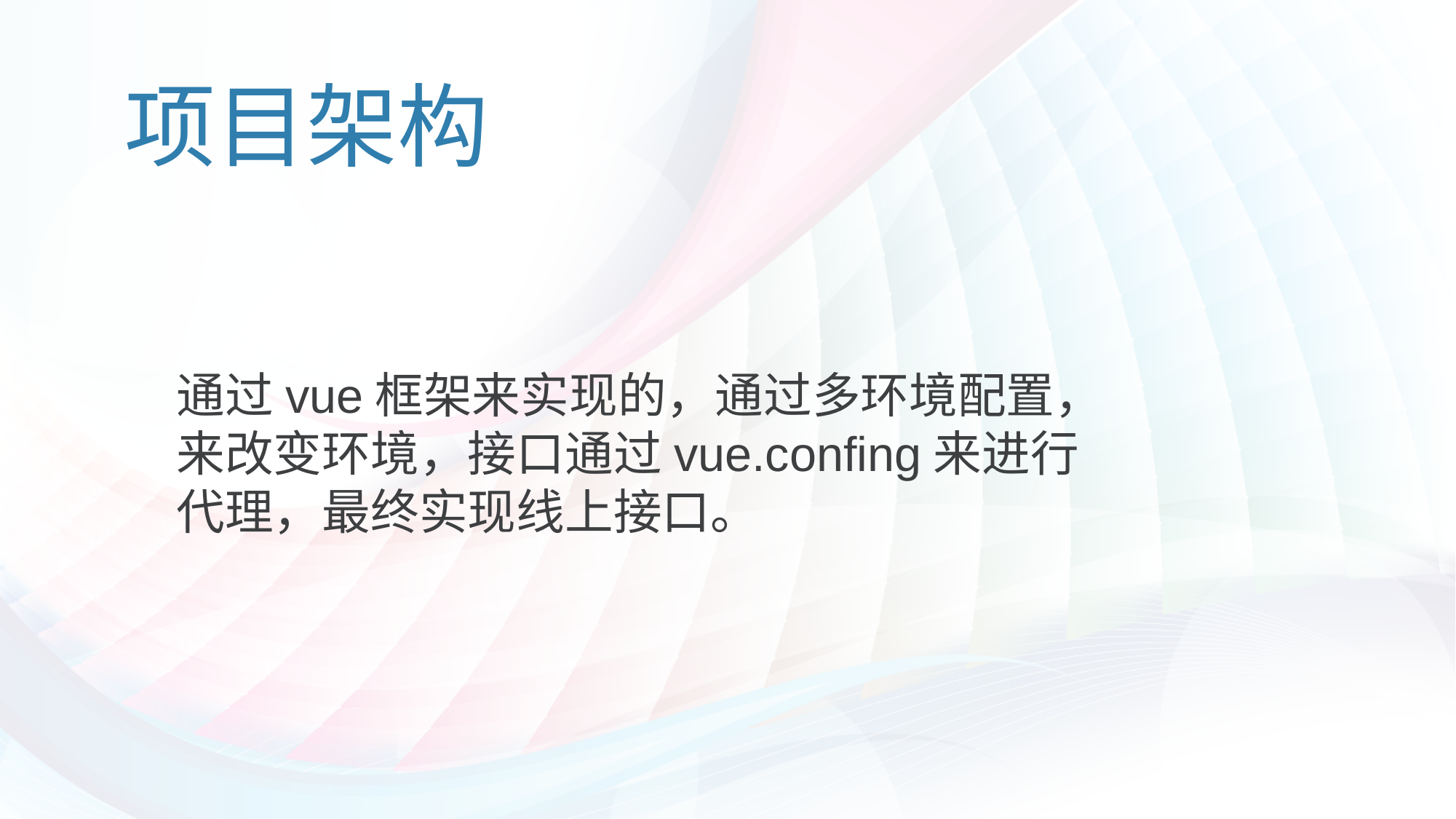

项目架构
通过vue框架来实现的，通过多环境配置，来改变环境，接口通过vue.confing来进行代理，最终实现线上接口。